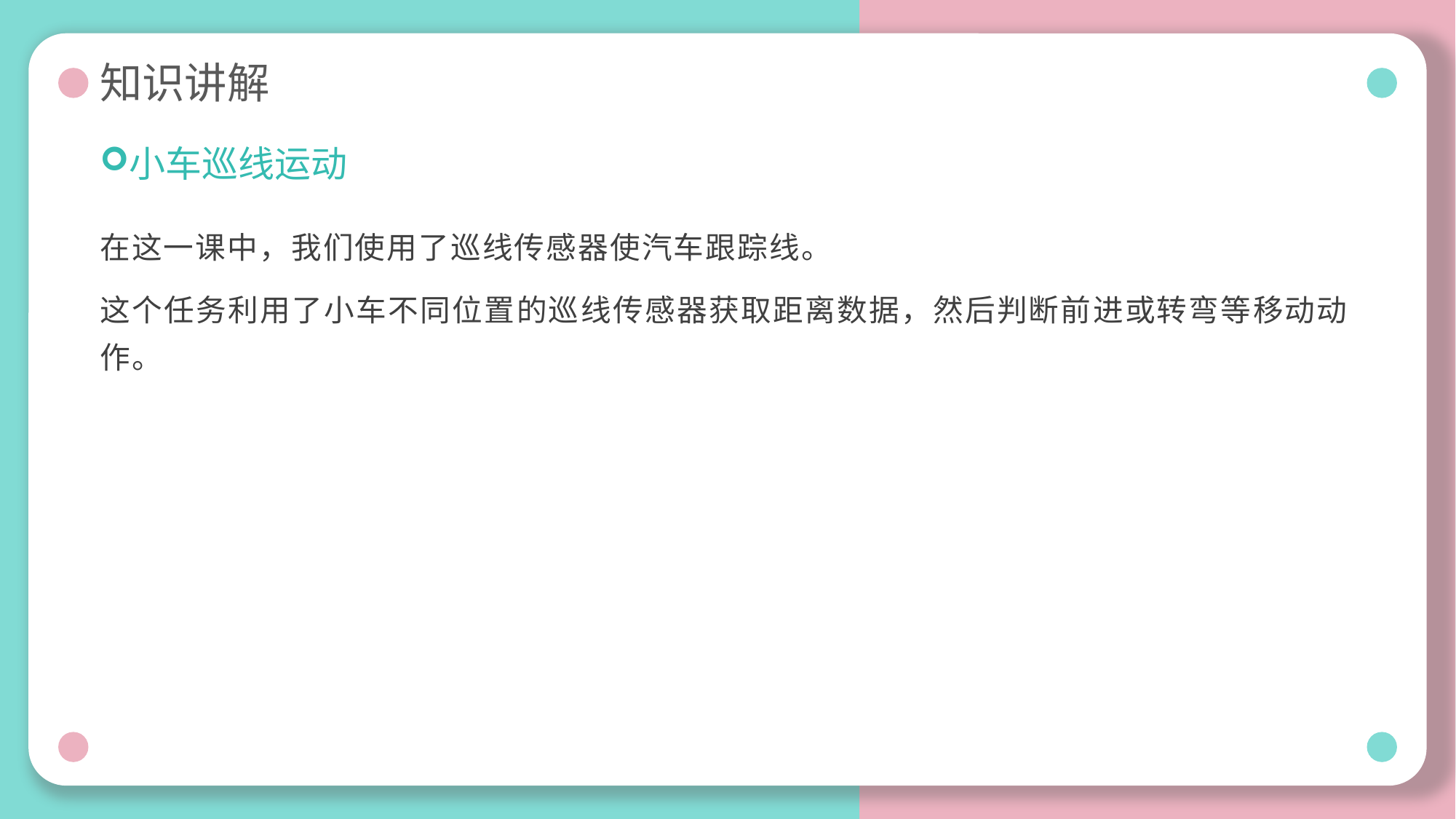

# 知识讲解
小车巡线运动
在这一课中，我们使用了巡线传感器使汽车跟踪线。
这个任务利用了小车不同位置的巡线传感器获取距离数据，然后判断前进或转弯等移动动作。